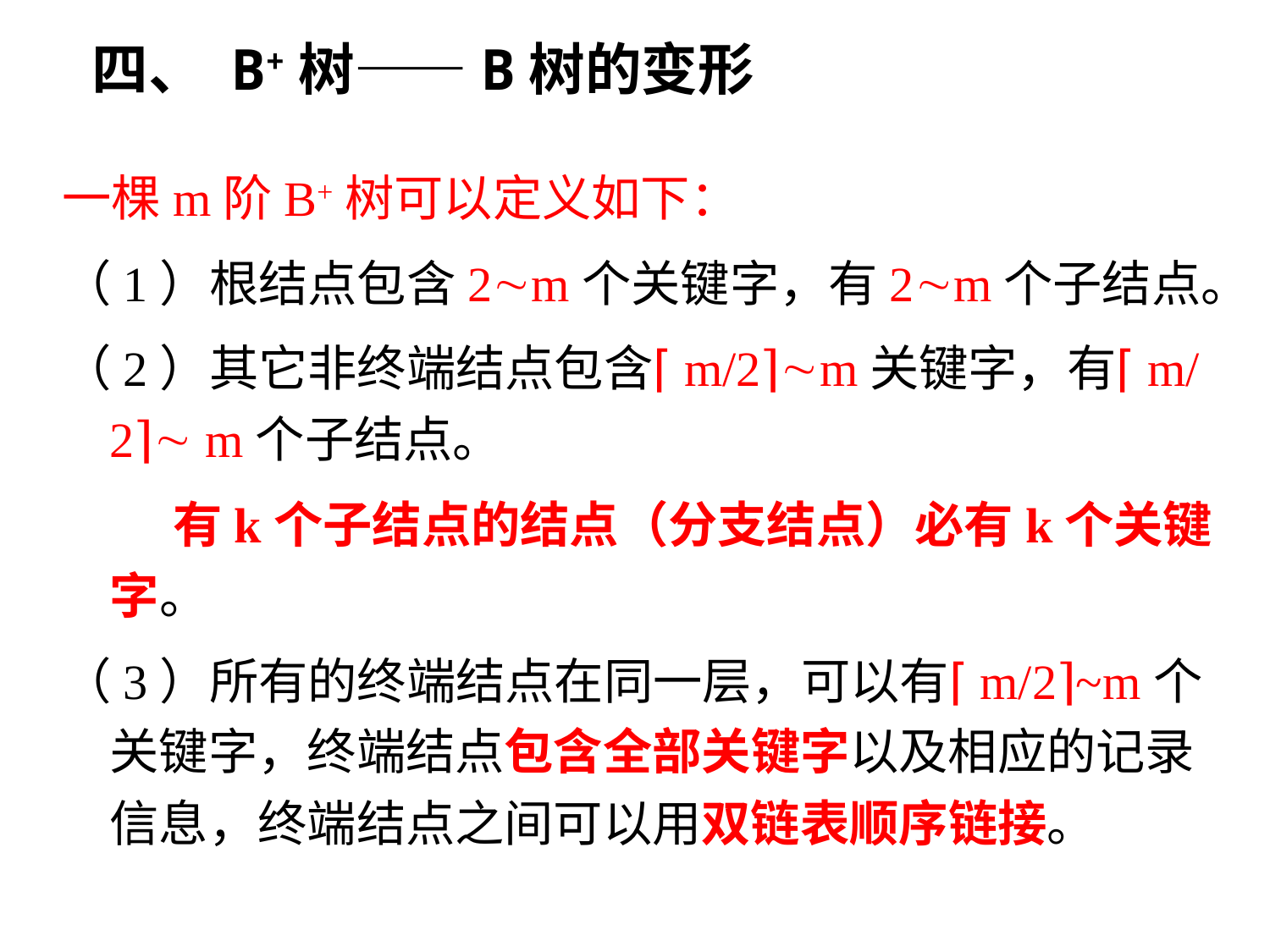

# 四、 B+树——B树的变形
一棵m阶B+树可以定义如下：
（1）根结点包含2∼m个关键字，有2∼m个子结点。
（2）其它非终端结点包含⌈m/2⌉∼m关键字，有⌈m/2⌉∼ m个子结点。
         有k个子结点的结点（分支结点）必有k个关键字。
（3）所有的终端结点在同一层，可以有⌈m/2⌉~m个关键字，终端结点包含全部关键字以及相应的记录信息，终端结点之间可以用双链表顺序链接。